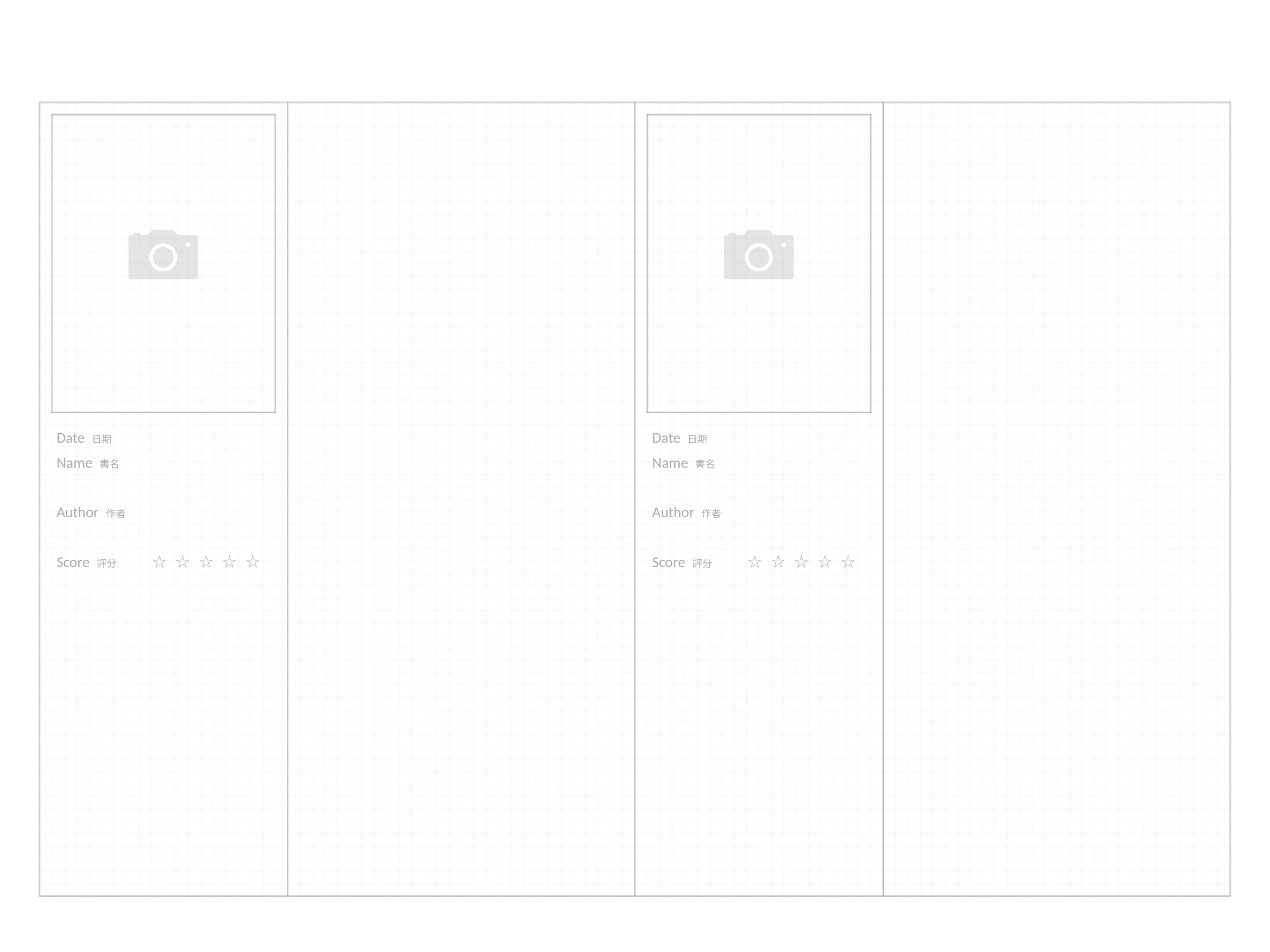

Date 日期
Name 書名
Author 作者
☆  ☆  ☆  ☆  ☆
Score 評分

Date 日期
Name 書名
Author 作者
☆  ☆  ☆  ☆  ☆
Score 評分